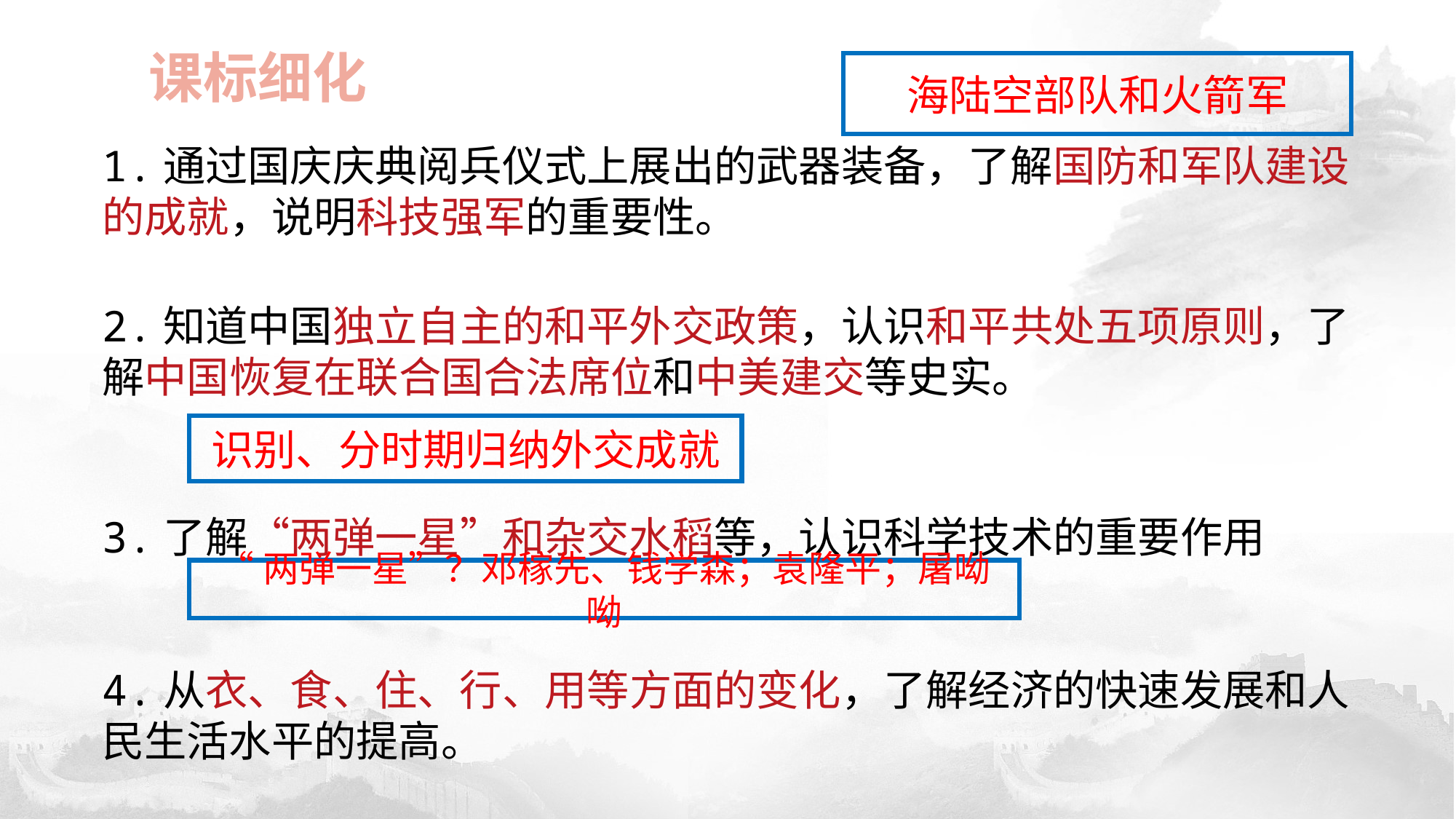

课标细化
海陆空部队和火箭军
1.通过国庆庆典阅兵仪式上展出的武器装备，了解国防和军队建设的成就，说明科技强军的重要性。

2.知道中国独立自主的和平外交政策，认识和平共处五项原则，了解中国恢复在联合国合法席位和中美建交等史实。

3.了解“两弹一星”和杂交水稻等，认识科学技术的重要作用

4.从衣、食、住、行、用等方面的变化，了解经济的快速发展和人民生活水平的提高。
识别、分时期归纳外交成就
“两弹一星”？邓稼先、钱学森；袁隆平；屠呦呦